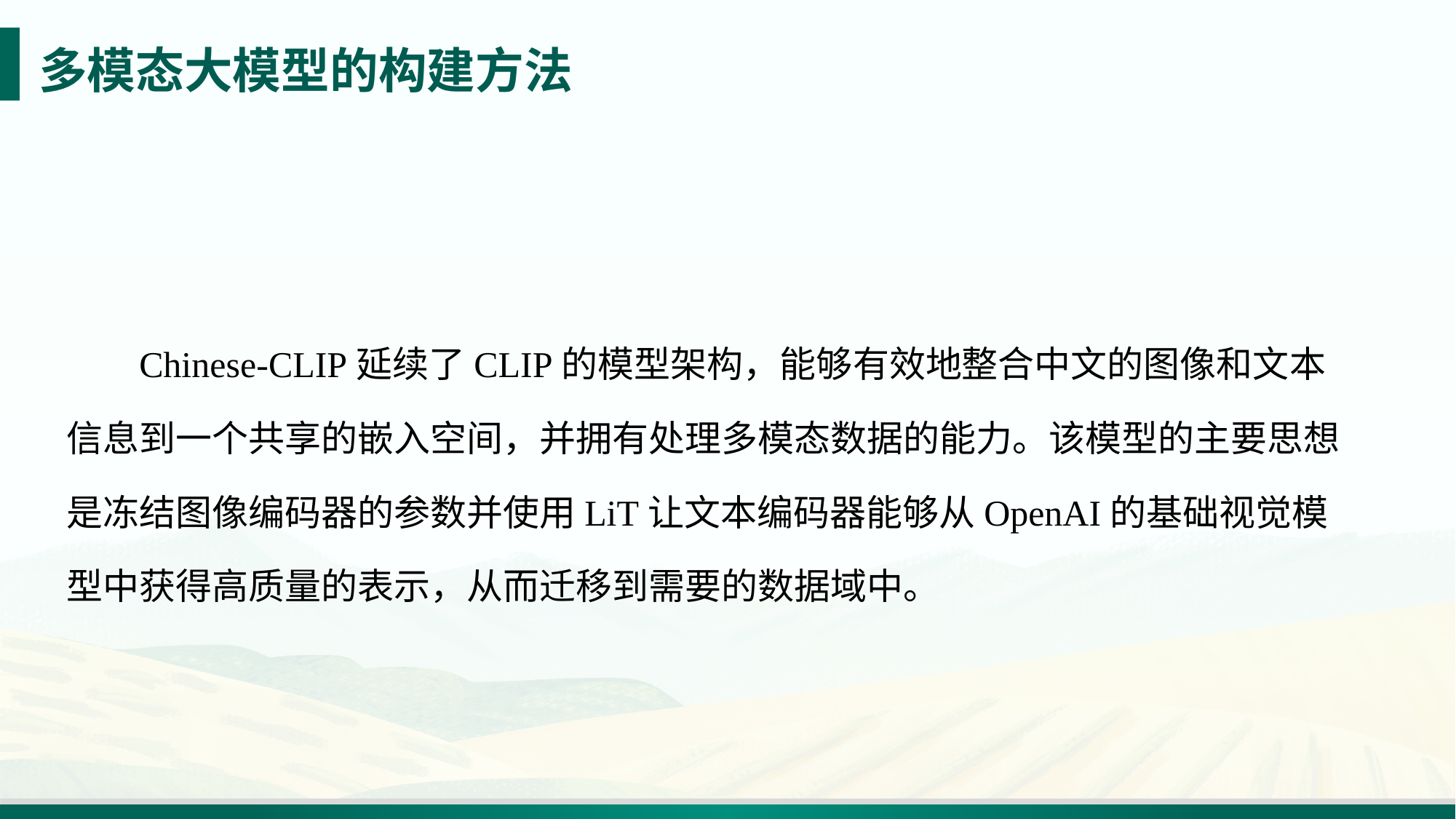

# 多模态大模型的构建方法
        Chinese-CLIP延续了CLIP的模型架构，能够有效地整合中文的图像和文本信息到一个共享的嵌入空间，并拥有处理多模态数据的能力。该模型的主要思想是冻结图像编码器的参数并使用LiT让文本编码器能够从OpenAI的基础视觉模型中获得高质量的表示，从而迁移到需要的数据域中。